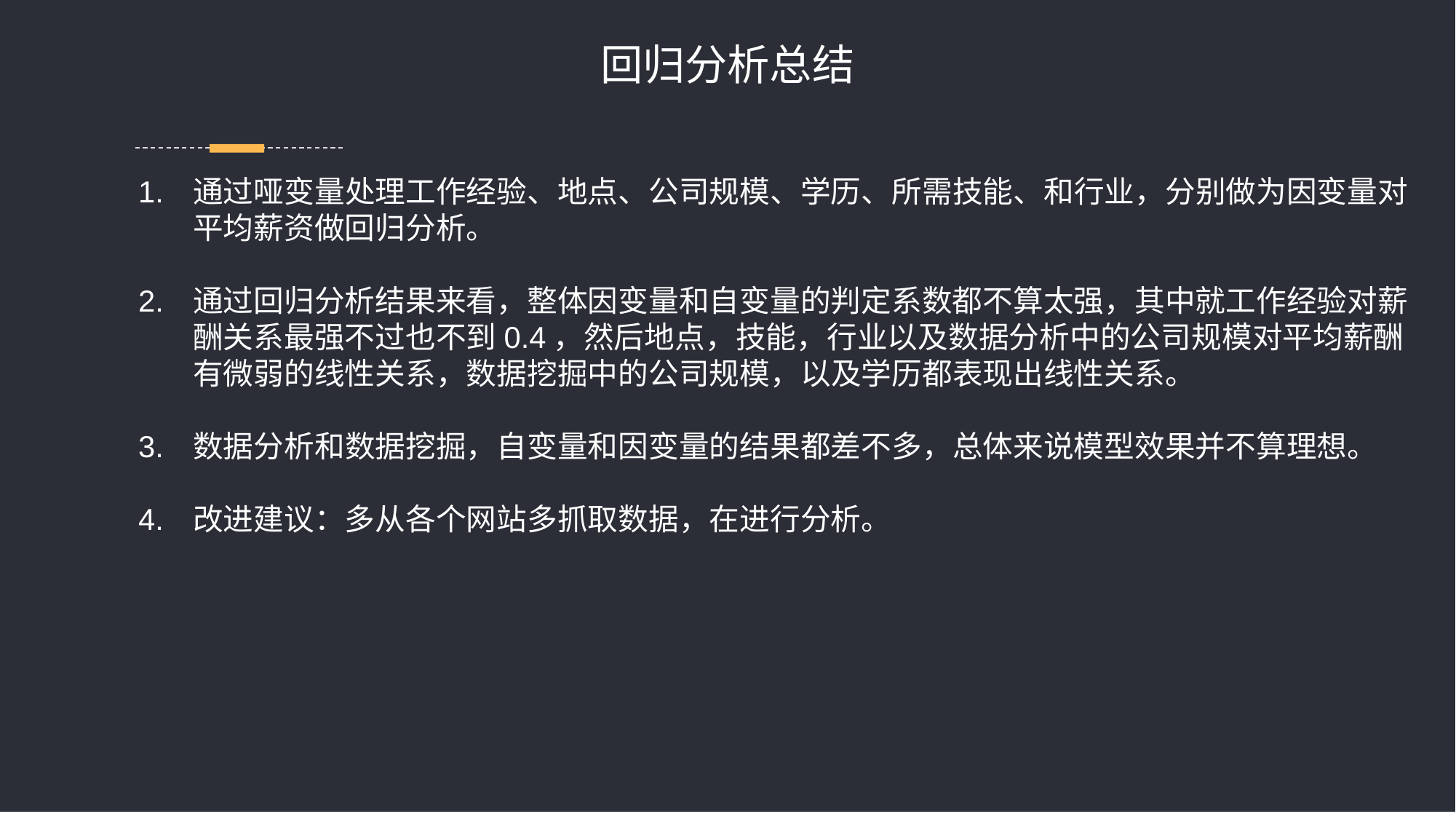

回归分析总结

通过哑变量处理工作经验、地点、公司规模、学历、所需技能、和行业，分别做为因变量对平均薪资做回归分析。

通过回归分析结果来看，整体因变量和自变量的判定系数都不算太强，其中就工作经验对薪酬关系最强不过也不到0.4，然后地点，技能，行业以及数据分析中的公司规模对平均薪酬有微弱的线性关系，数据挖掘中的公司规模，以及学历都表现出线性关系。

数据分析和数据挖掘，自变量和因变量的结果都差不多，总体来说模型效果并不算理想。

改进建议：多从各个网站多抓取数据，在进行分析。